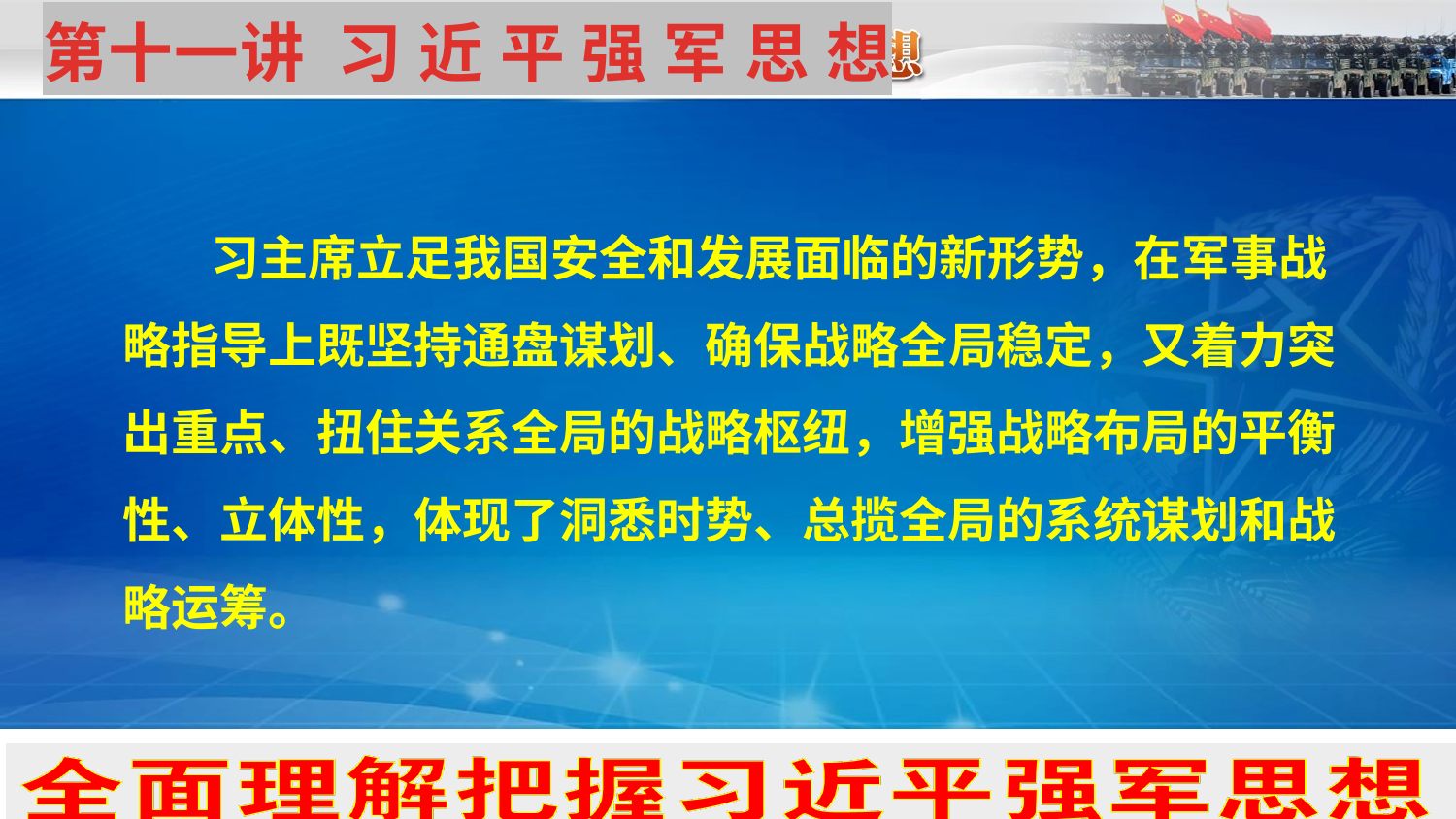

习主席立足我国安全和发展面临的新形势，在军事战略指导上既坚持通盘谋划、确保战略全局稳定，又着力突出重点、扭住关系全局的战略枢纽，增强战略布局的平衡性、立体性，体现了洞悉时势、总揽全局的系统谋划和战略运筹。